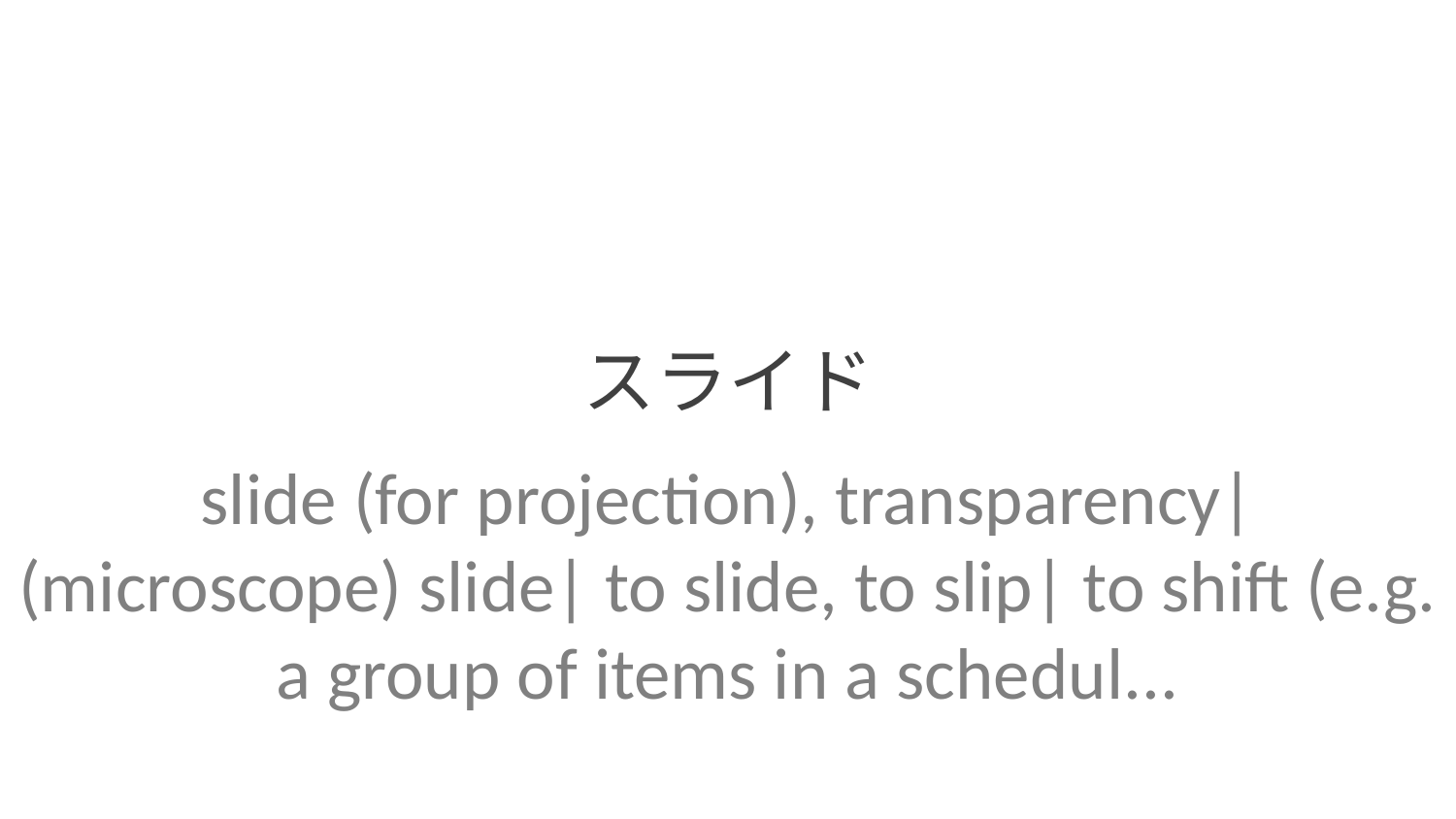

スライド
slide (for projection), transparency| (microscope) slide| to slide, to slip| to shift (e.g. a group of items in a schedul...